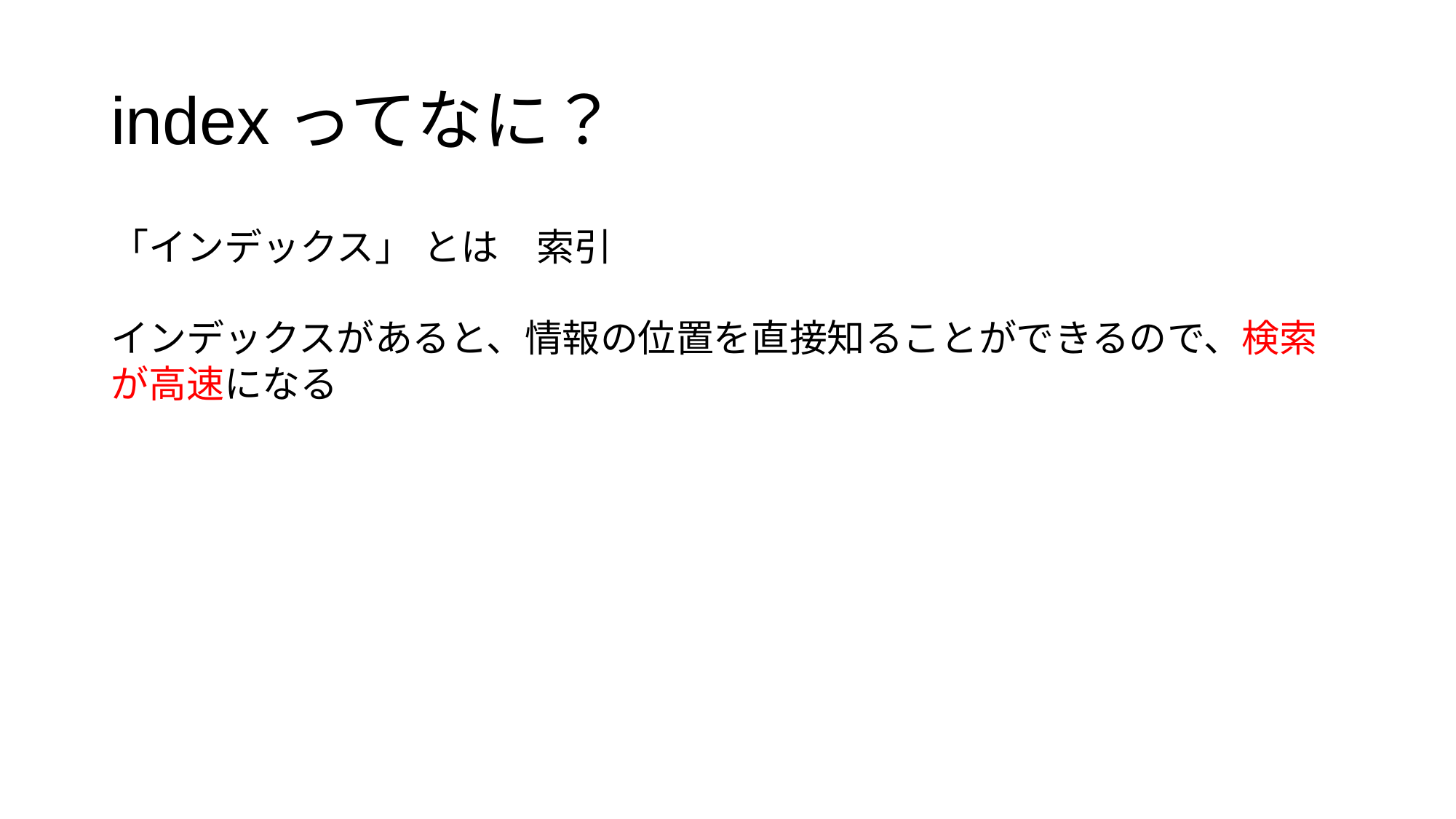

# indexってなに？
「インデックス」 とは　索引

インデックスがあると、情報の位置を直接知ることができるので、検索が高速になる